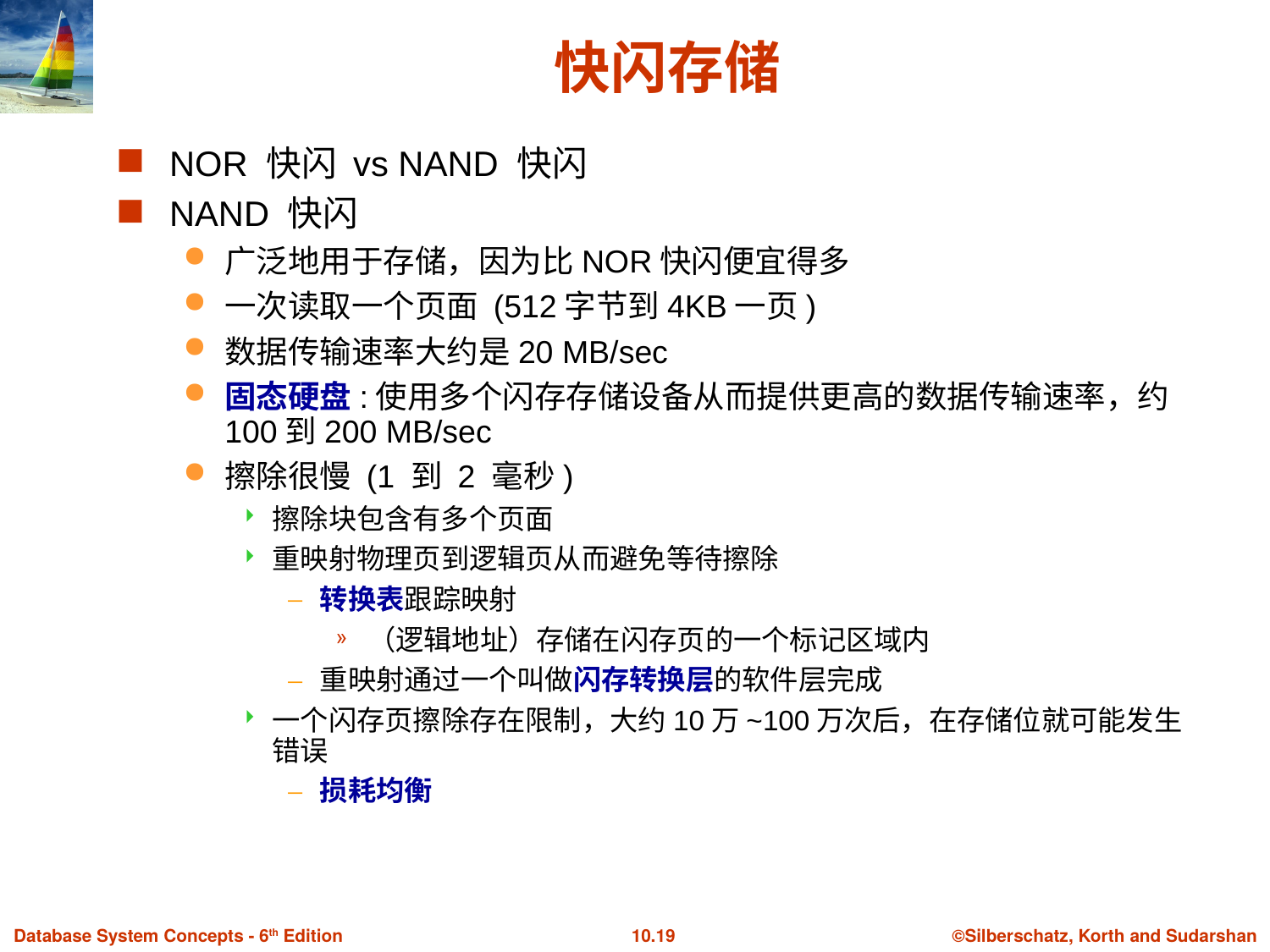

# 快闪存储
NOR 快闪 vs NAND 快闪
NAND 快闪
广泛地用于存储，因为比NOR快闪便宜得多
一次读取一个页面 (512字节到4KB一页)
数据传输速率大约是20 MB/sec
固态硬盘:使用多个闪存存储设备从而提供更高的数据传输速率，约100到200 MB/sec
擦除很慢 (1 到 2 毫秒)
擦除块包含有多个页面
重映射物理页到逻辑页从而避免等待擦除
转换表跟踪映射
（逻辑地址）存储在闪存页的一个标记区域内
重映射通过一个叫做闪存转换层的软件层完成
一个闪存页擦除存在限制，大约10万~100万次后，在存储位就可能发生错误
损耗均衡